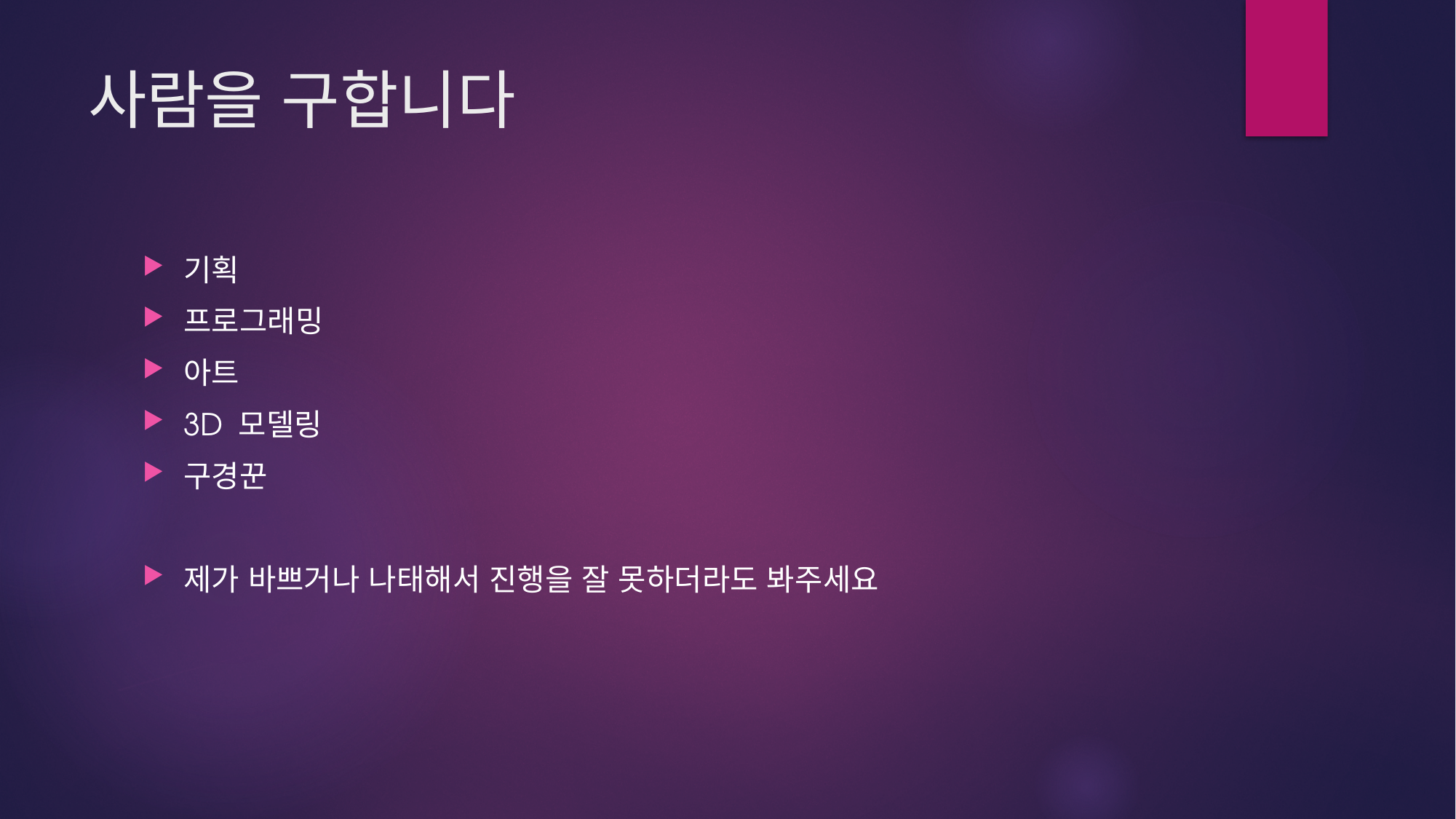

# 사람을 구합니다
기획
프로그래밍
아트
3D 모델링
구경꾼

제가 바쁘거나 나태해서 진행을 잘 못하더라도 봐주세요